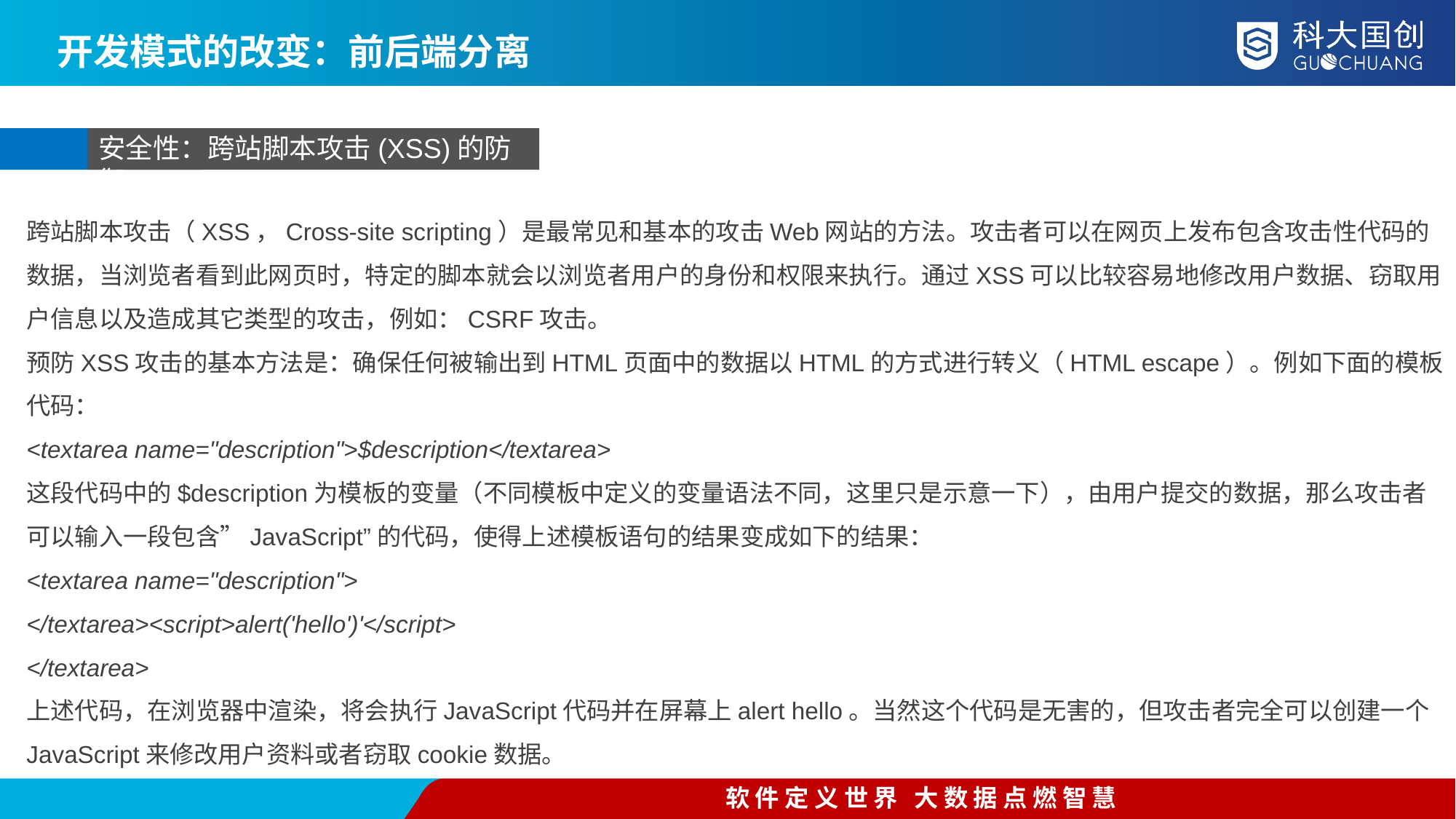

开发模式的改变：前后端分离
安全性：跨站脚本攻击(XSS)的防御

跨站脚本攻击（XSS，Cross-site scripting）是最常见和基本的攻击Web网站的方法。攻击者可以在网页上发布包含攻击性代码的数据，当浏览者看到此网页时，特定的脚本就会以浏览者用户的身份和权限来执行。通过XSS可以比较容易地修改用户数据、窃取用户信息以及造成其它类型的攻击，例如：CSRF攻击。
预防XSS攻击的基本方法是：确保任何被输出到HTML页面中的数据以HTML的方式进行转义（HTML escape）。例如下面的模板代码：
<textarea name="description">$description</textarea>
这段代码中的$description为模板的变量（不同模板中定义的变量语法不同，这里只是示意一下），由用户提交的数据，那么攻击者可以输入一段包含”JavaScript”的代码，使得上述模板语句的结果变成如下的结果：
<textarea name="description">
</textarea><script>alert('hello')'</script>
</textarea>
上述代码，在浏览器中渲染，将会执行JavaScript代码并在屏幕上alert hello。当然这个代码是无害的，但攻击者完全可以创建一个JavaScript来修改用户资料或者窃取cookie数据。